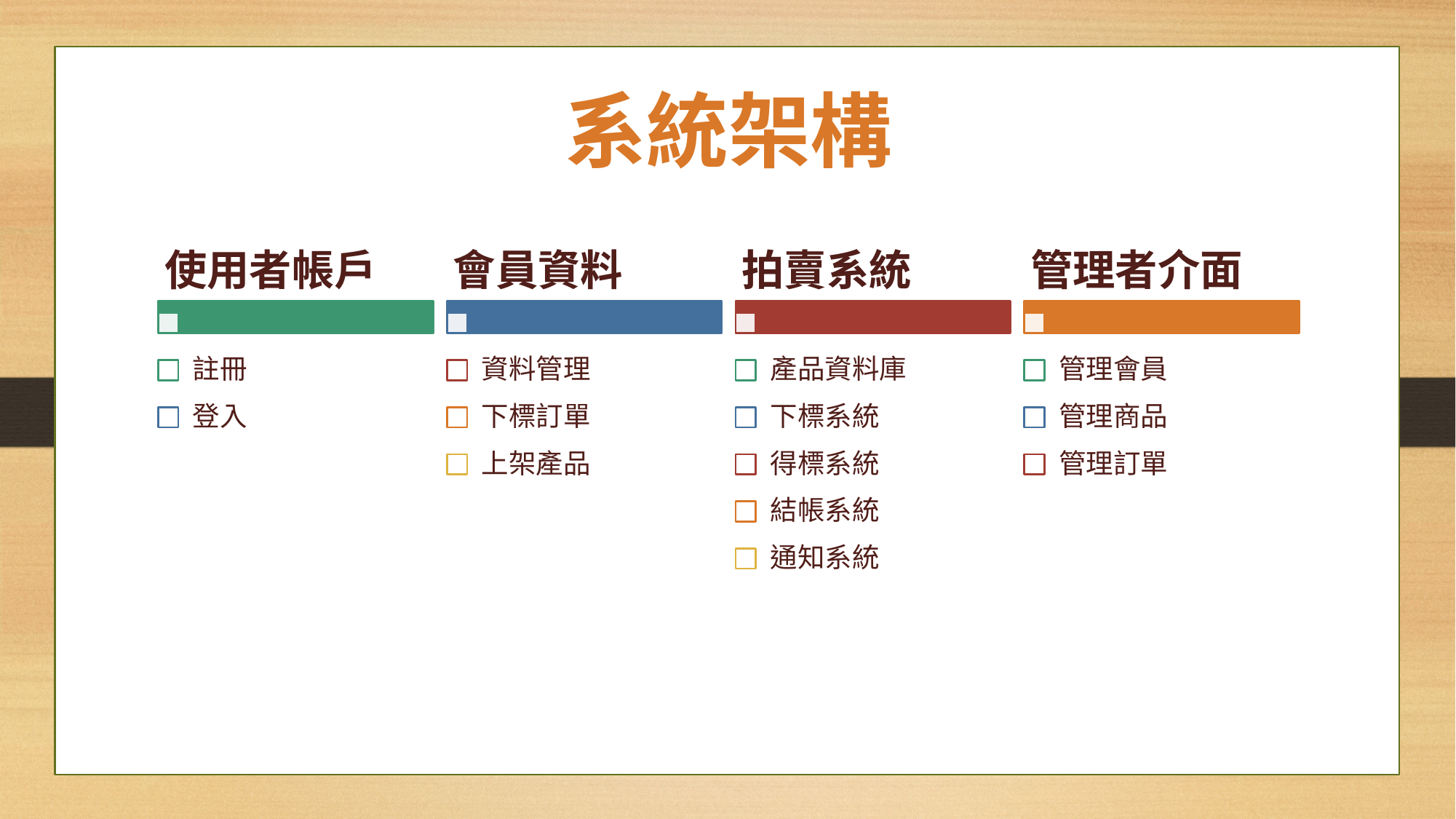

系統架構
使用者帳戶
註冊
登入
會員資料
資料管理
下標訂單
上架產品
拍賣系統
產品資料庫
下標系統
得標系統
結帳系統
通知系統
管理者介面
管理會員
管理商品
管理訂單